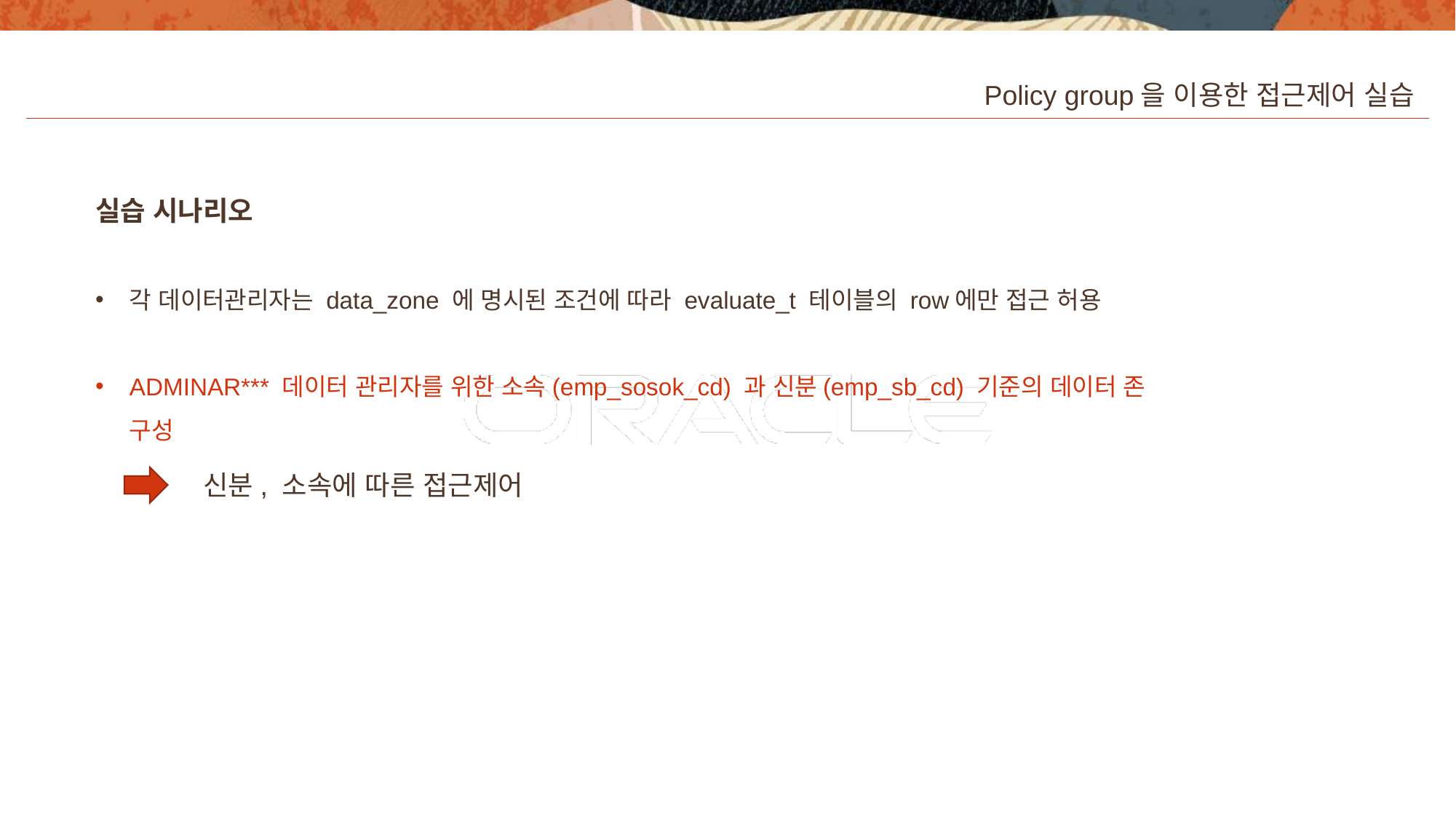

Policy group을 이용한 접근제어 실습
실습 시나리오

각 데이터관리자는 data_zone 에 명시된 조건에 따라 evaluate_t 테이블의 row에만 접근 허용

ADMINAR*** 데이터 관리자를 위한 소속(emp_sosok_cd) 과 신분(emp_sb_cd) 기준의 데이터 존 구성
신분, 소속에 따른 접근제어

39
Copyright © 2020, Oracle and/or its affiliates. All rights reserved.